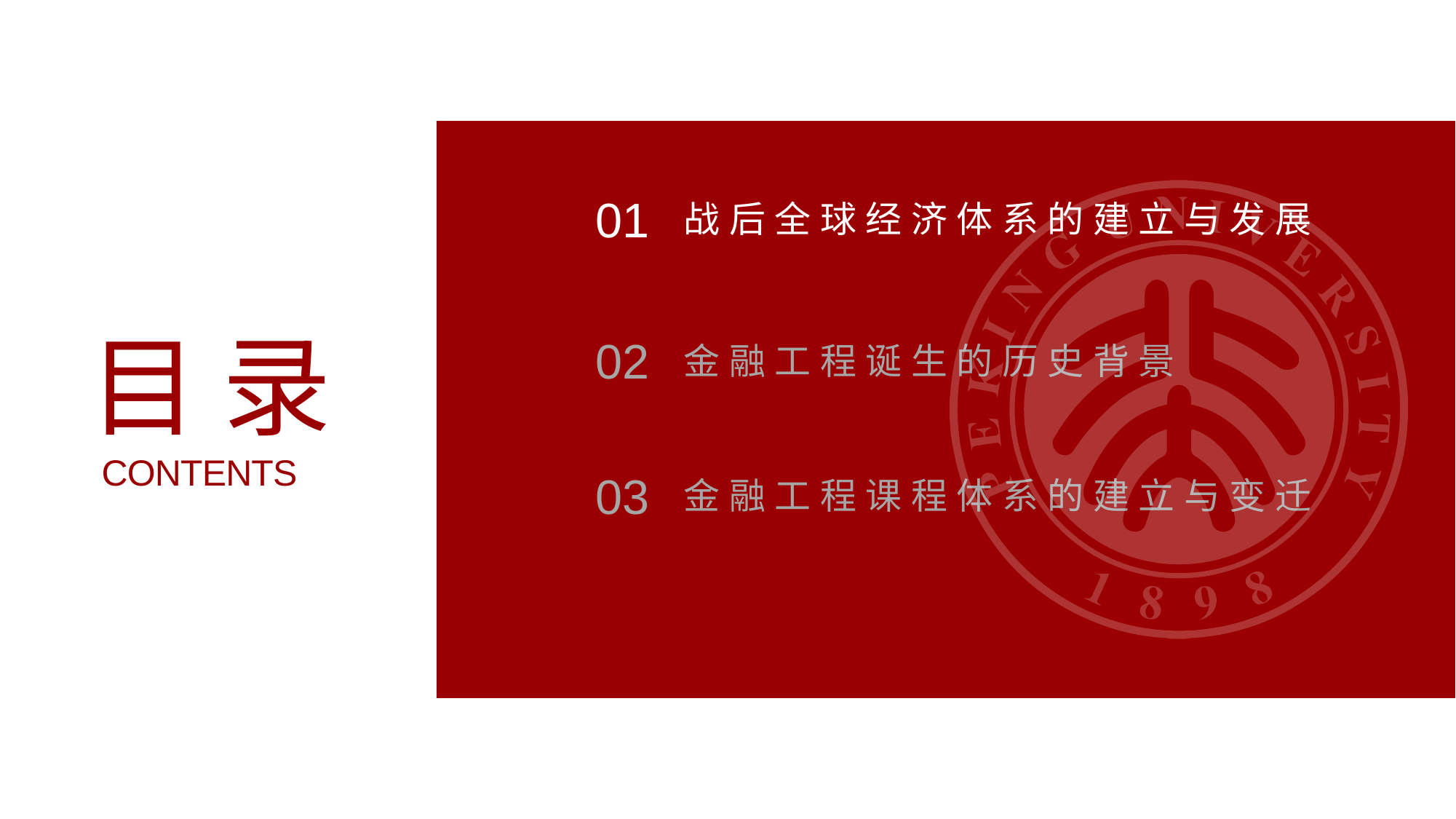

01
战后全球经济体系的建立与发展
目录
CONTENTS
02
金融工程诞生的历史背景
03
金融工程课程体系的建立与变迁